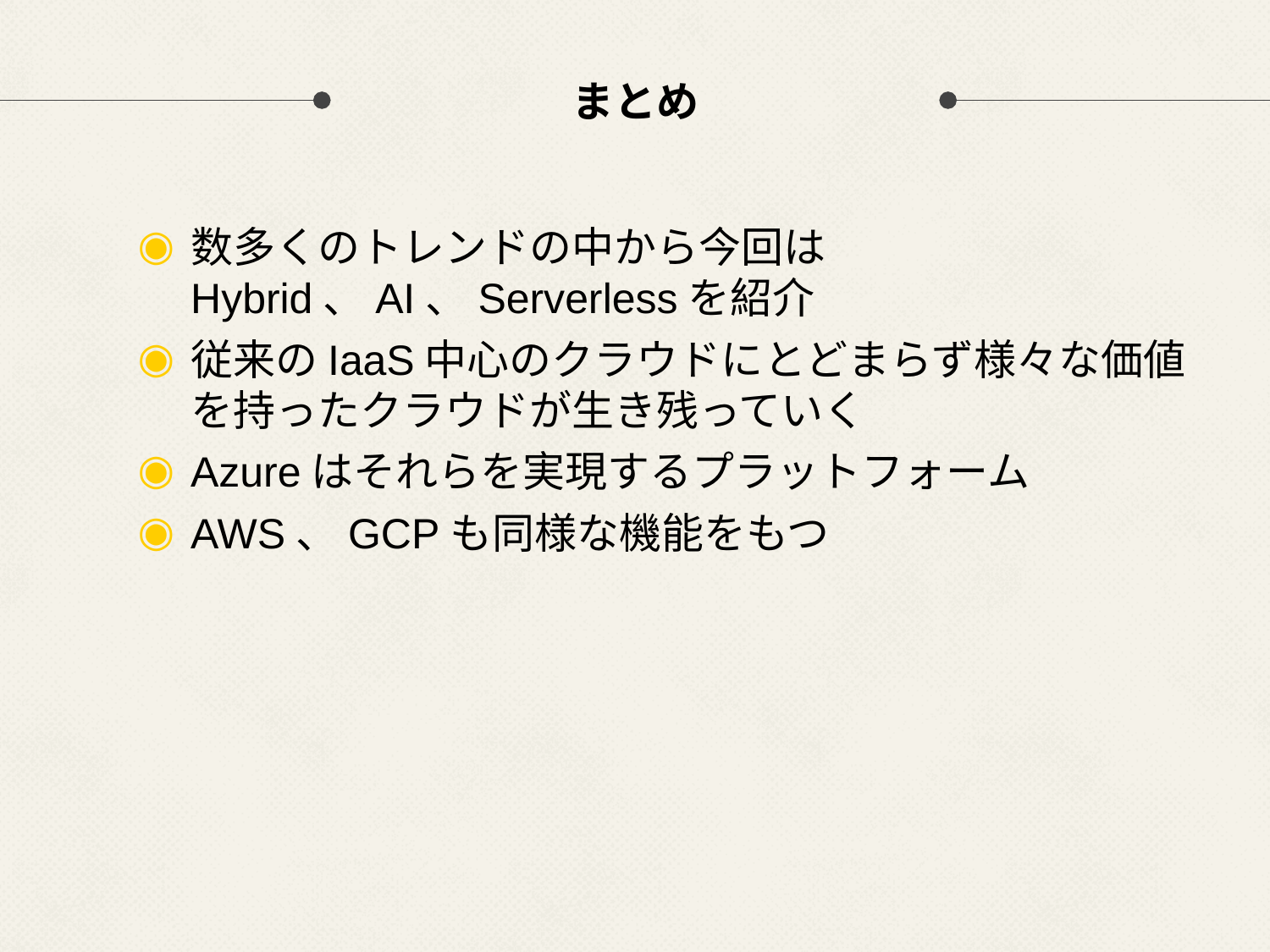

# まとめ
数多くのトレンドの中から今回はHybrid、AI、Serverlessを紹介
従来のIaaS中心のクラウドにとどまらず様々な価値を持ったクラウドが生き残っていく
Azureはそれらを実現するプラットフォーム
AWS、GCPも同様な機能をもつ